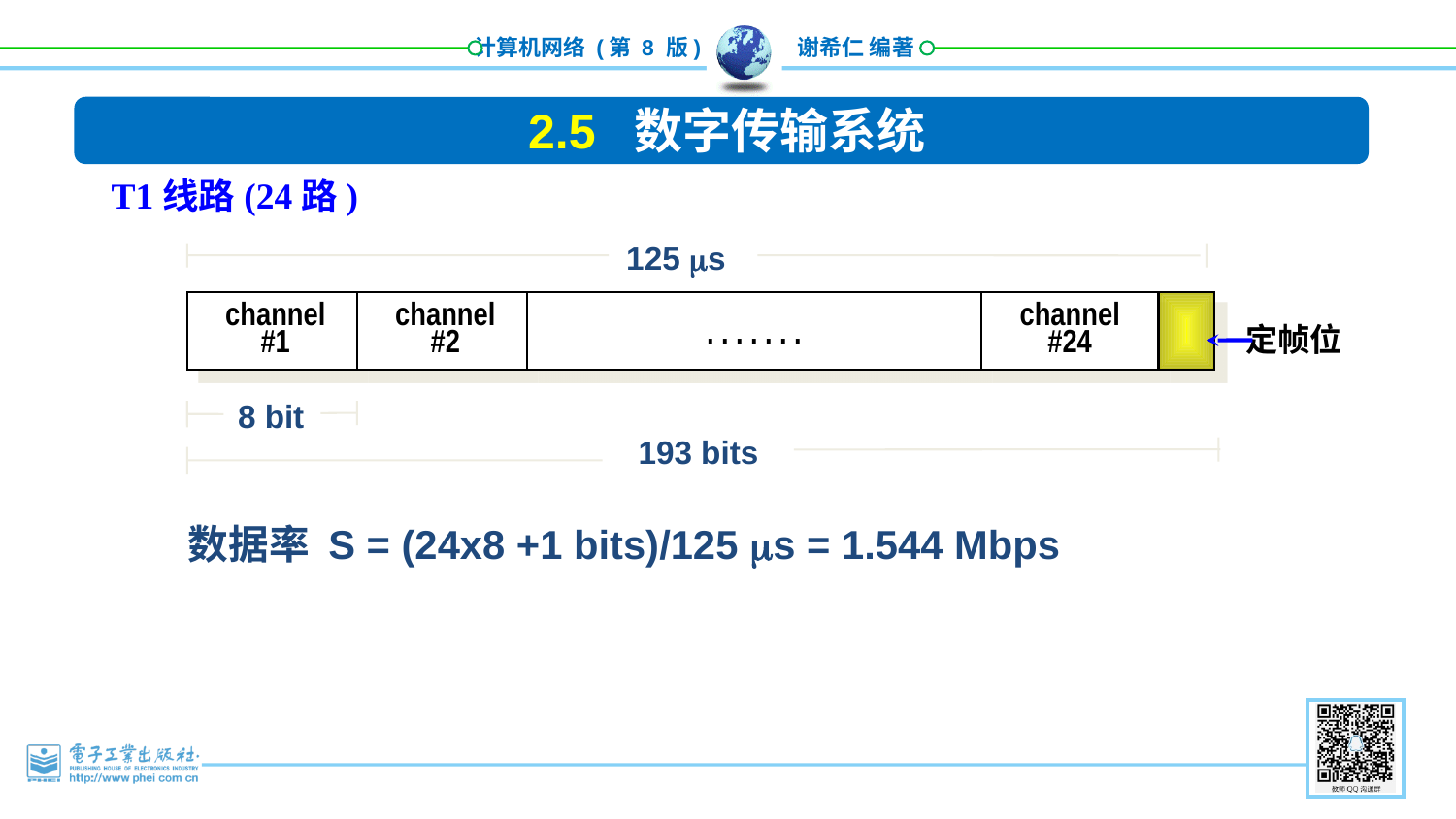

2.5  数字传输系统
T1线路(24路)
125 μs

channel
#1
channel
#2
. . . . . . .
channel
#24

定帧位

8 bit

193 bits

数据率 S = (24x8 +1 bits)/125 μs = 1.544 Mbps